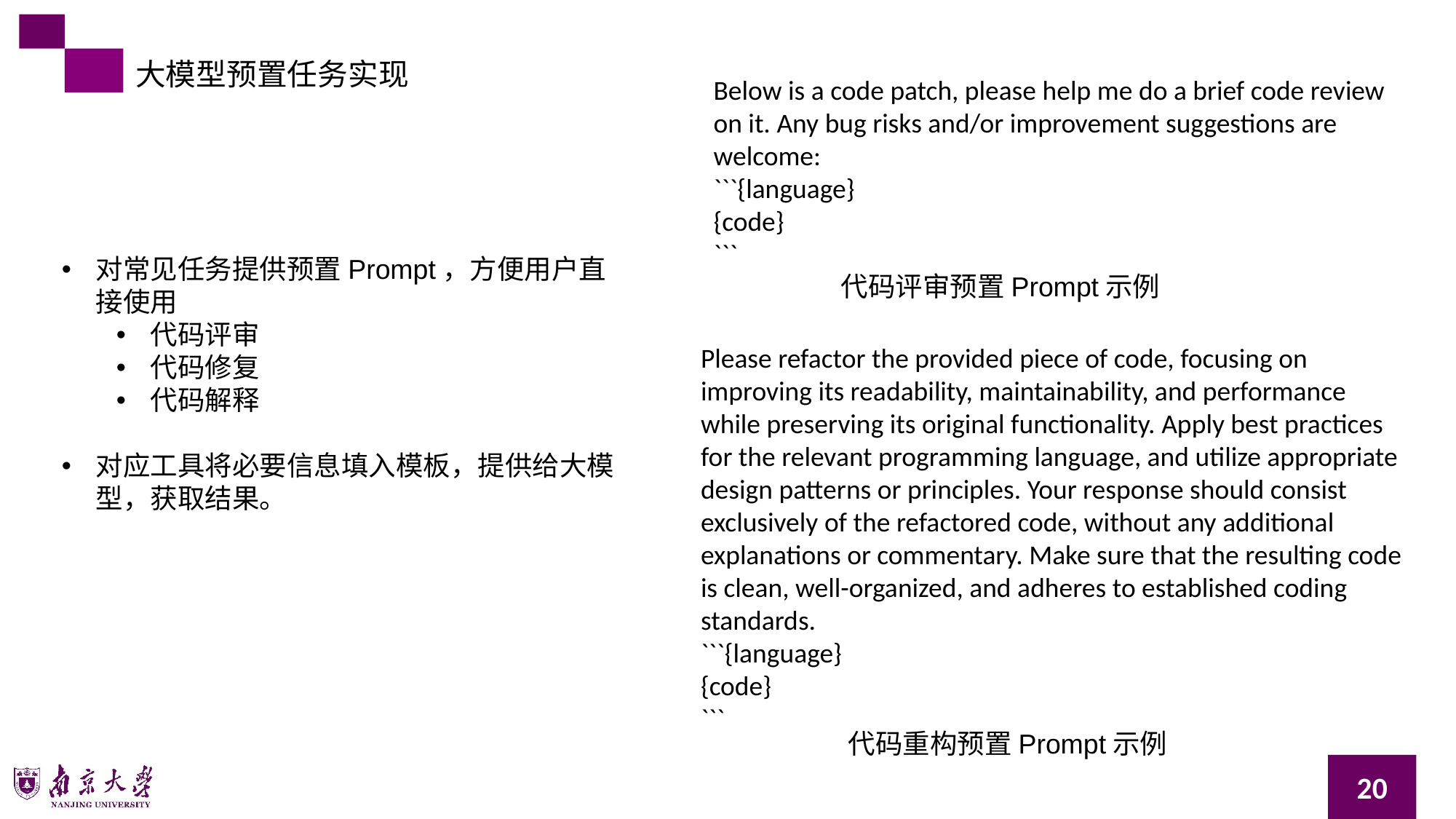

大模型预置任务实现
Below is a code patch, please help me do a brief code review on it. Any bug risks and/or improvement suggestions are welcome:
```{language}
{code}
```
对常见任务提供预置Prompt，方便用户直接使用
代码评审
代码修复
代码解释

对应工具将必要信息填入模板，提供给大模型，获取结果。

代码评审预置Prompt示例
Please refactor the provided piece of code, focusing on improving its readability, maintainability, and performance while preserving its original functionality. Apply best practices for the relevant programming language, and utilize appropriate design patterns or principles. Your response should consist exclusively of the refactored code, without any additional explanations or commentary. Make sure that the resulting code is clean, well-organized, and adheres to established coding standards.
```{language}
{code}
```

代码重构预置Prompt示例
20